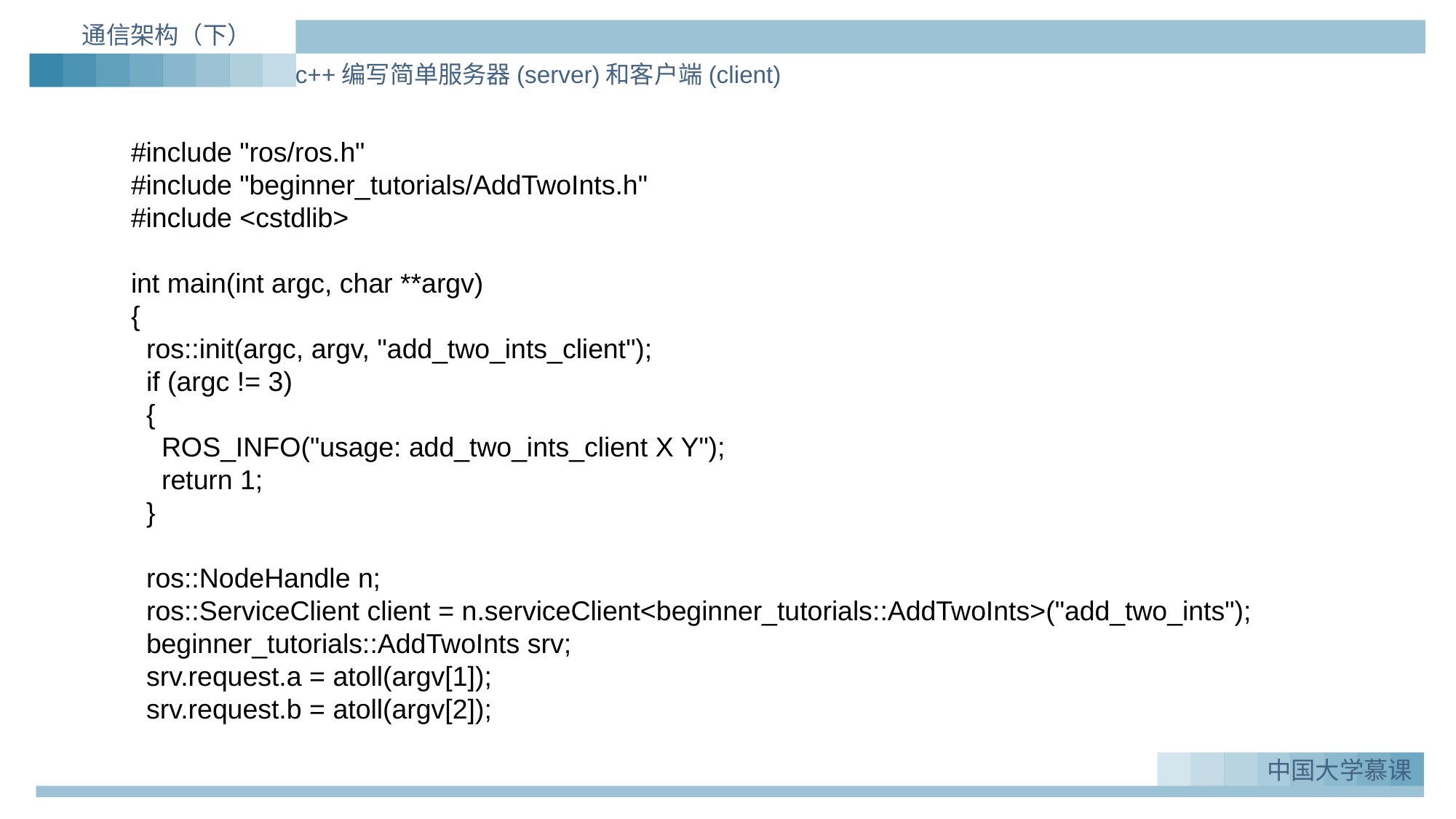

通信架构（下）
c++编写简单服务器(server)和客户端(client)
#include "ros/ros.h"
#include "beginner_tutorials/AddTwoInts.h"
#include <cstdlib>

int main(int argc, char **argv)
{
  ros::init(argc, argv, "add_two_ints_client");
  if (argc != 3)
  {
    ROS_INFO("usage: add_two_ints_client X Y");
    return 1;
  }

  ros::NodeHandle n;
  ros::ServiceClient client = n.serviceClient<beginner_tutorials::AddTwoInts>("add_two_ints");
  beginner_tutorials::AddTwoInts srv;
  srv.request.a = atoll(argv[1]);
  srv.request.b = atoll(argv[2]);

中国大学慕课